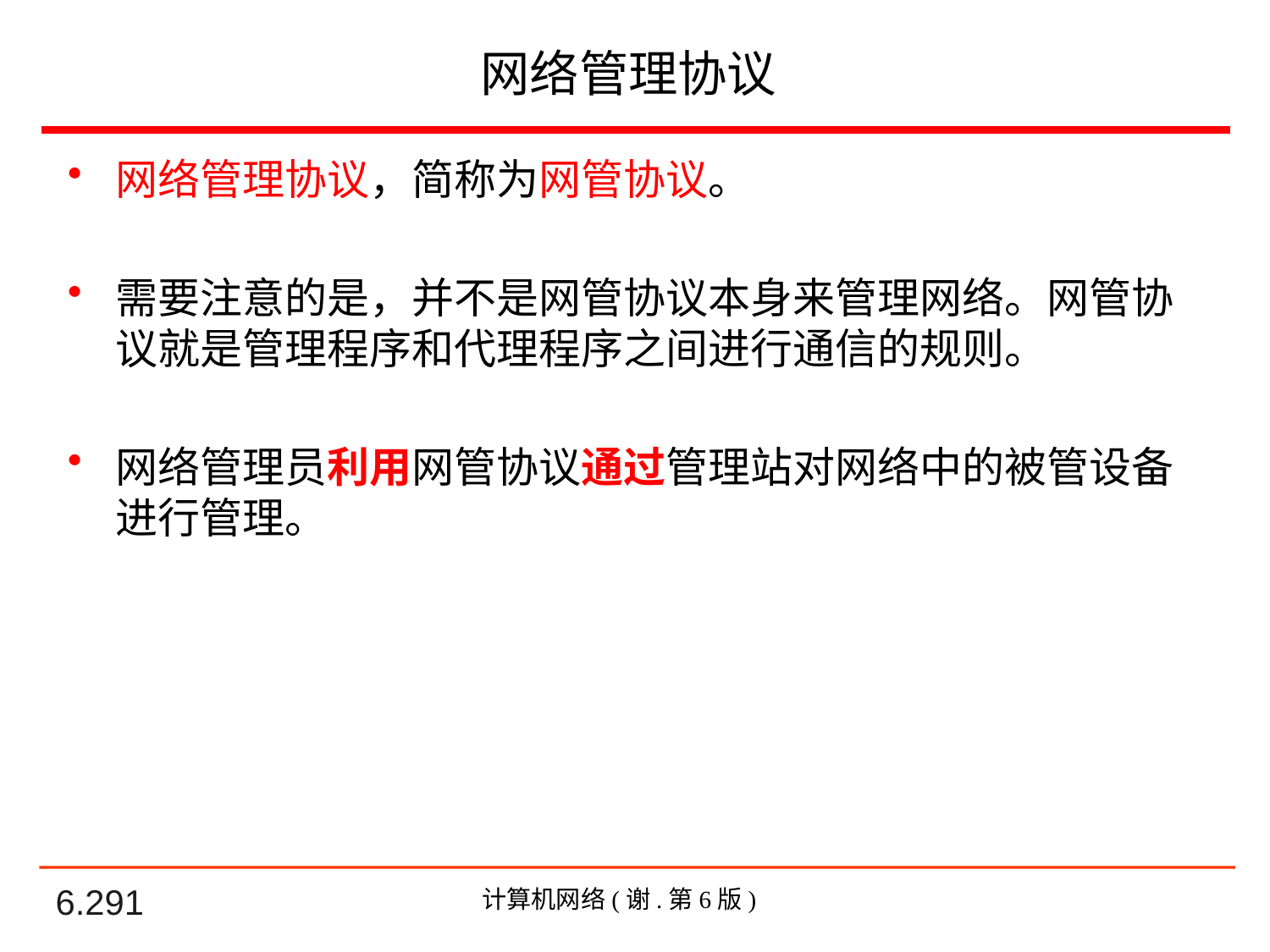

# 网络管理协议
网络管理协议，简称为网管协议。

需要注意的是，并不是网管协议本身来管理网络。网管协议就是管理程序和代理程序之间进行通信的规则。

网络管理员利用网管协议通过管理站对网络中的被管设备进行管理。